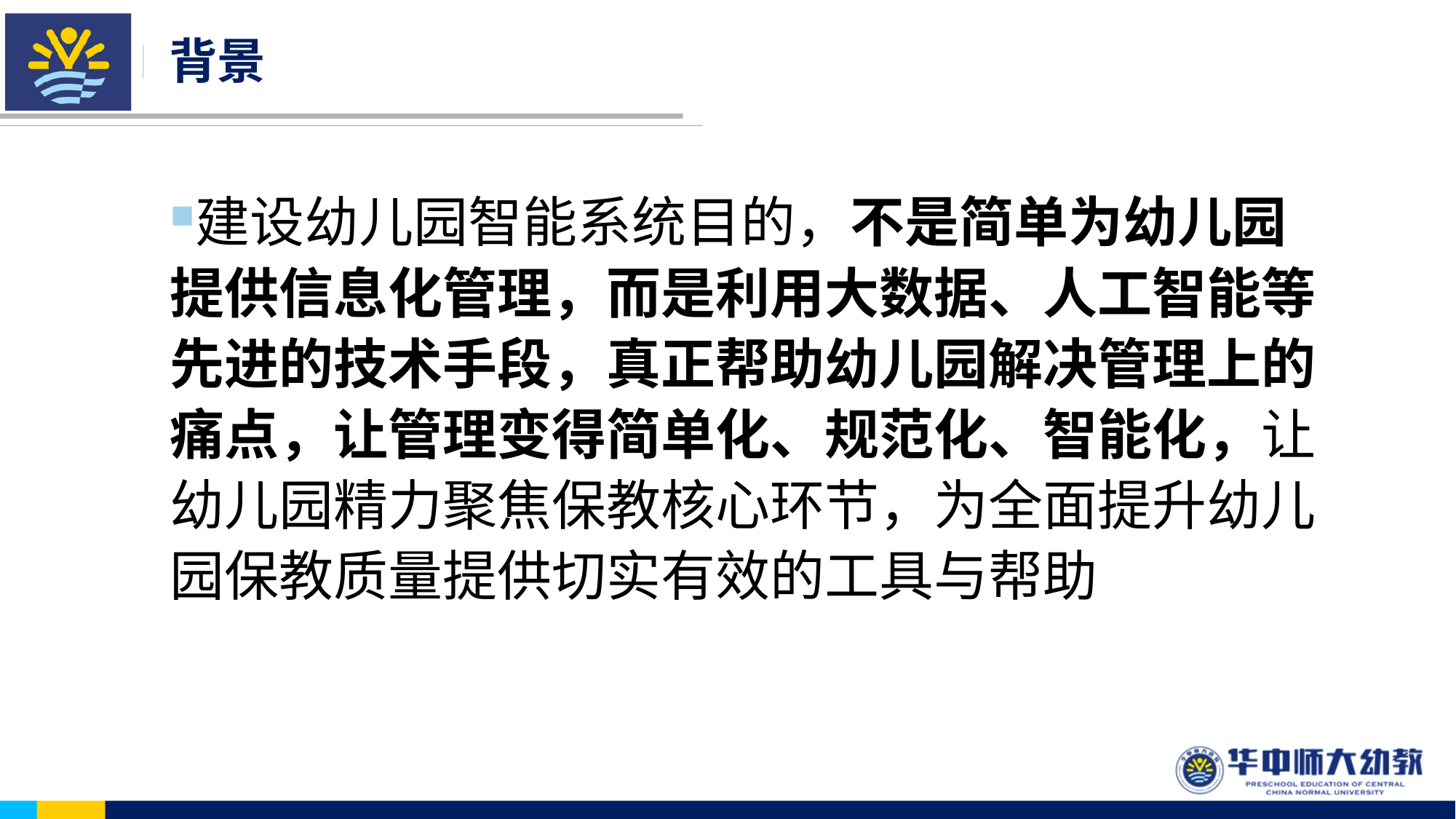

背景
建设幼儿园智能系统目的，不是简单为幼儿园提供信息化管理，而是利用大数据、人工智能等先进的技术手段，真正帮助幼儿园解决管理上的痛点，让管理变得简单化、规范化、智能化，让幼儿园精力聚焦保教核心环节，为全面提升幼儿园保教质量提供切实有效的工具与帮助